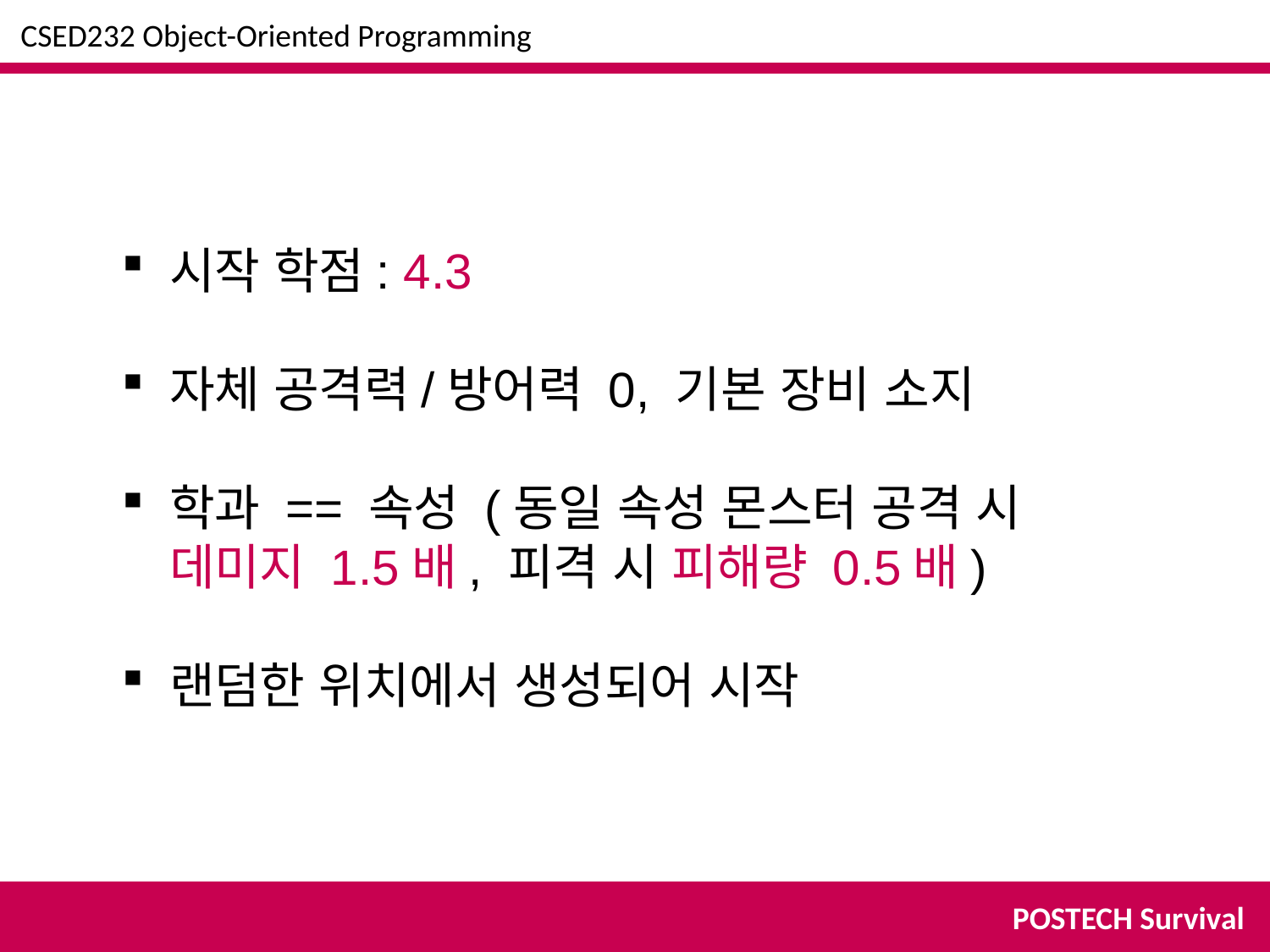

CSED232 Object-Oriented Programming
시작 학점: 4.3

자체 공격력/방어력 0, 기본 장비 소지

학과 == 속성 (동일 속성 몬스터 공격 시 데미지 1.5배, 피격 시 피해량 0.5배)

랜덤한 위치에서 생성되어 시작

POSTECH Survival